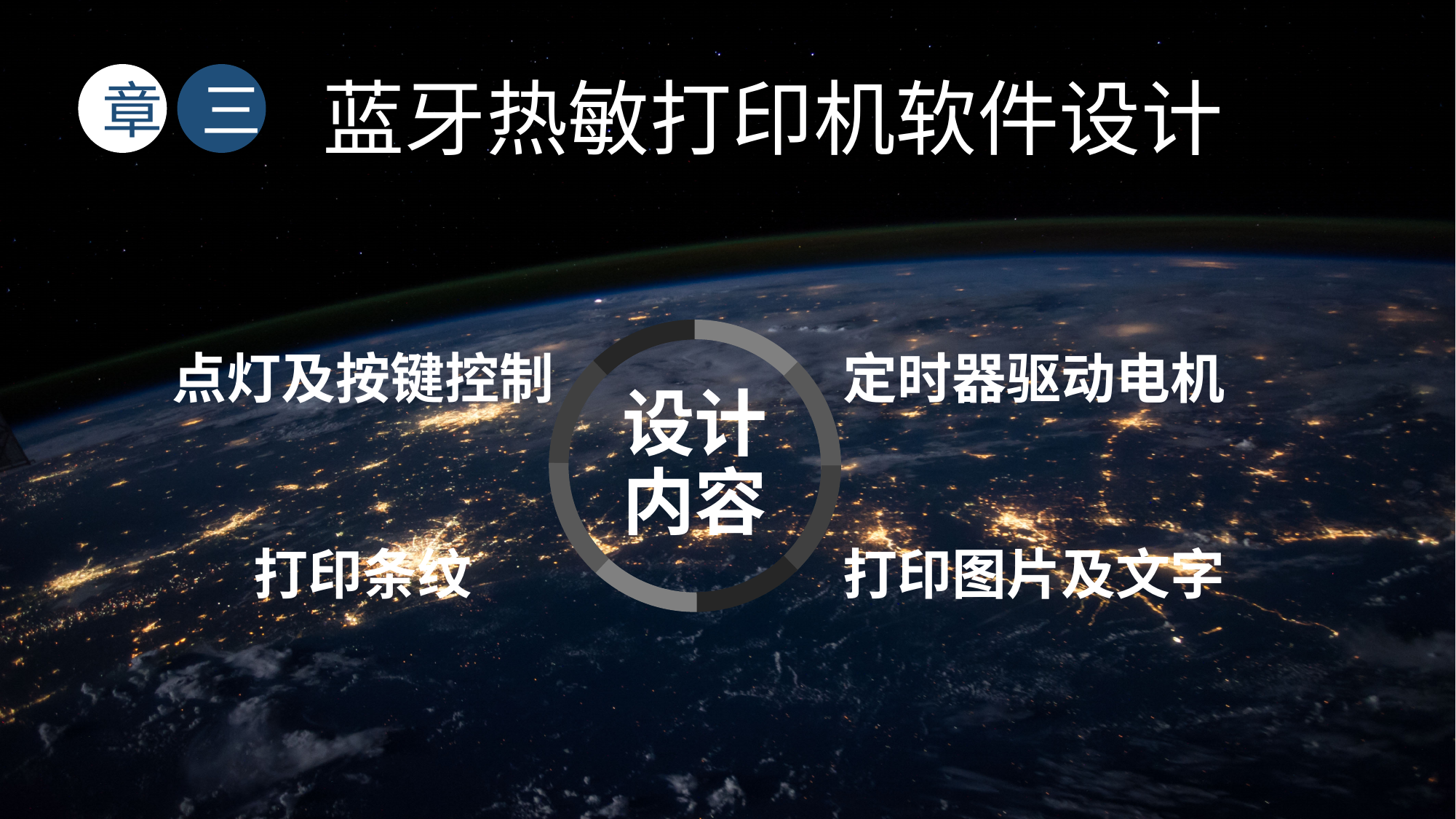

章
三
蓝牙热敏打印机软件设计
定时器驱动电机
点灯及按键控制

设计内容
打印图片及文字
打印条纹